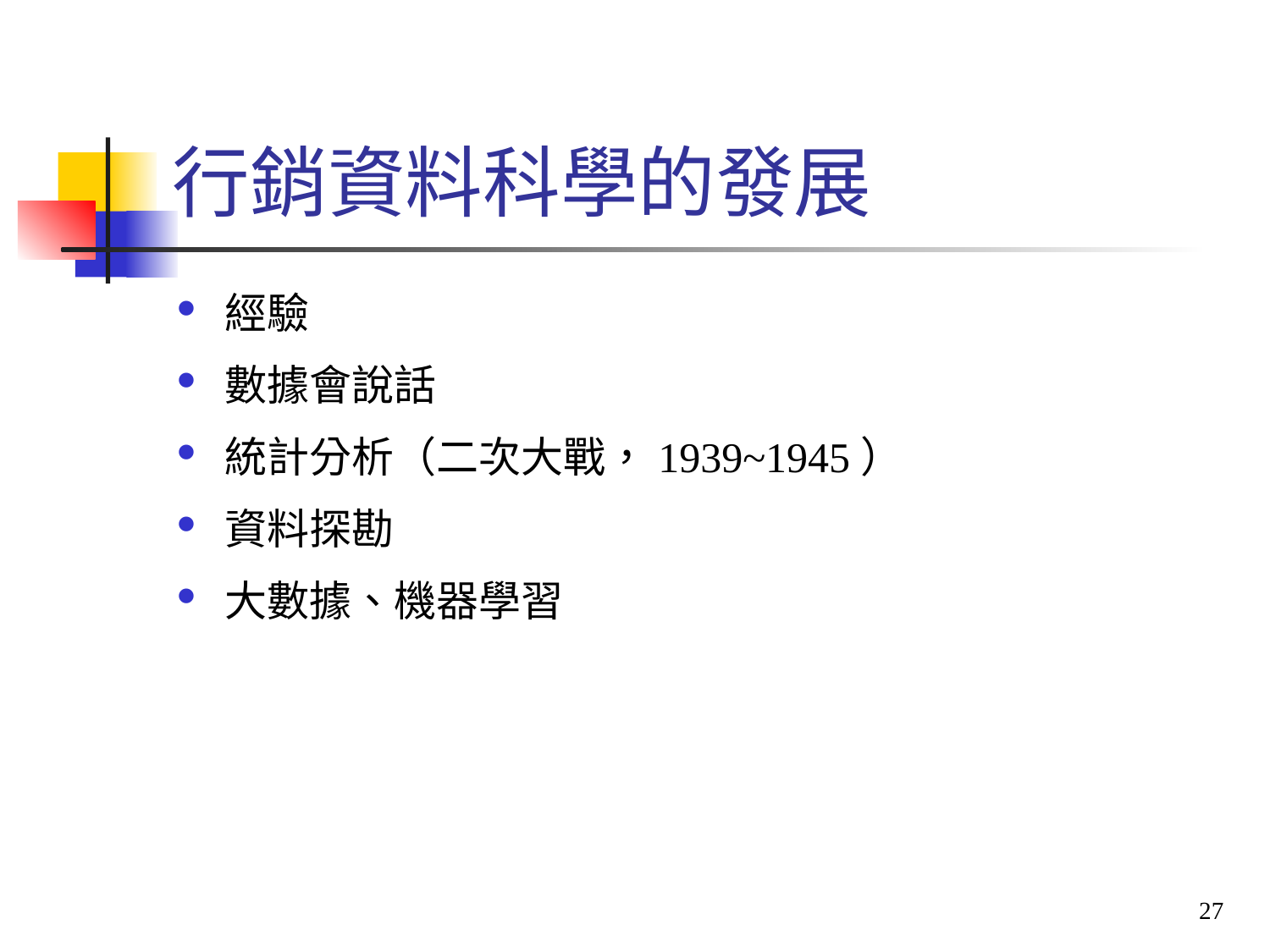

# 行銷資料科學的發展
經驗
數據會說話
統計分析（二次大戰，1939~1945）
資料探勘
大數據、機器學習